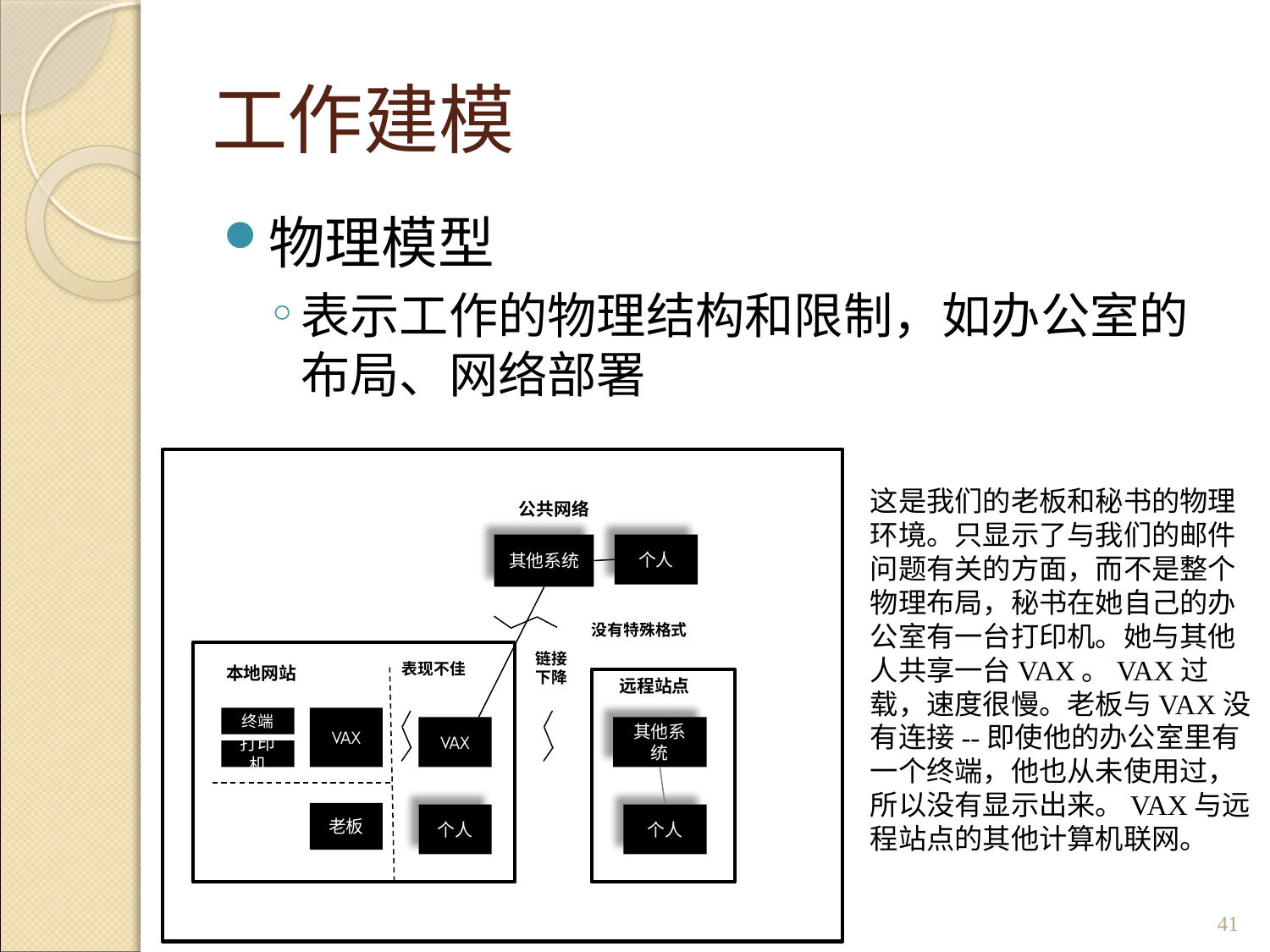

# 工作建模
物理模型
表示工作的物理结构和限制，如办公室的布局、网络部署

公共网络
其他系统
个人
没有特殊格式

链接下降
表现不佳
本地网站
远程站点

终端
VAX
VAX
其他系统
打印机
老板
个人
个人
这是我们的老板和秘书的物理环境。只显示了与我们的邮件问题有关的方面，而不是整个物理布局，秘书在她自己的办公室有一台打印机。她与其他人共享一台VAX。VAX过载，速度很慢。老板与VAX没有连接--即使他的办公室里有一个终端，他也从未使用过，所以没有显示出来。VAX与远程站点的其他计算机联网。
41